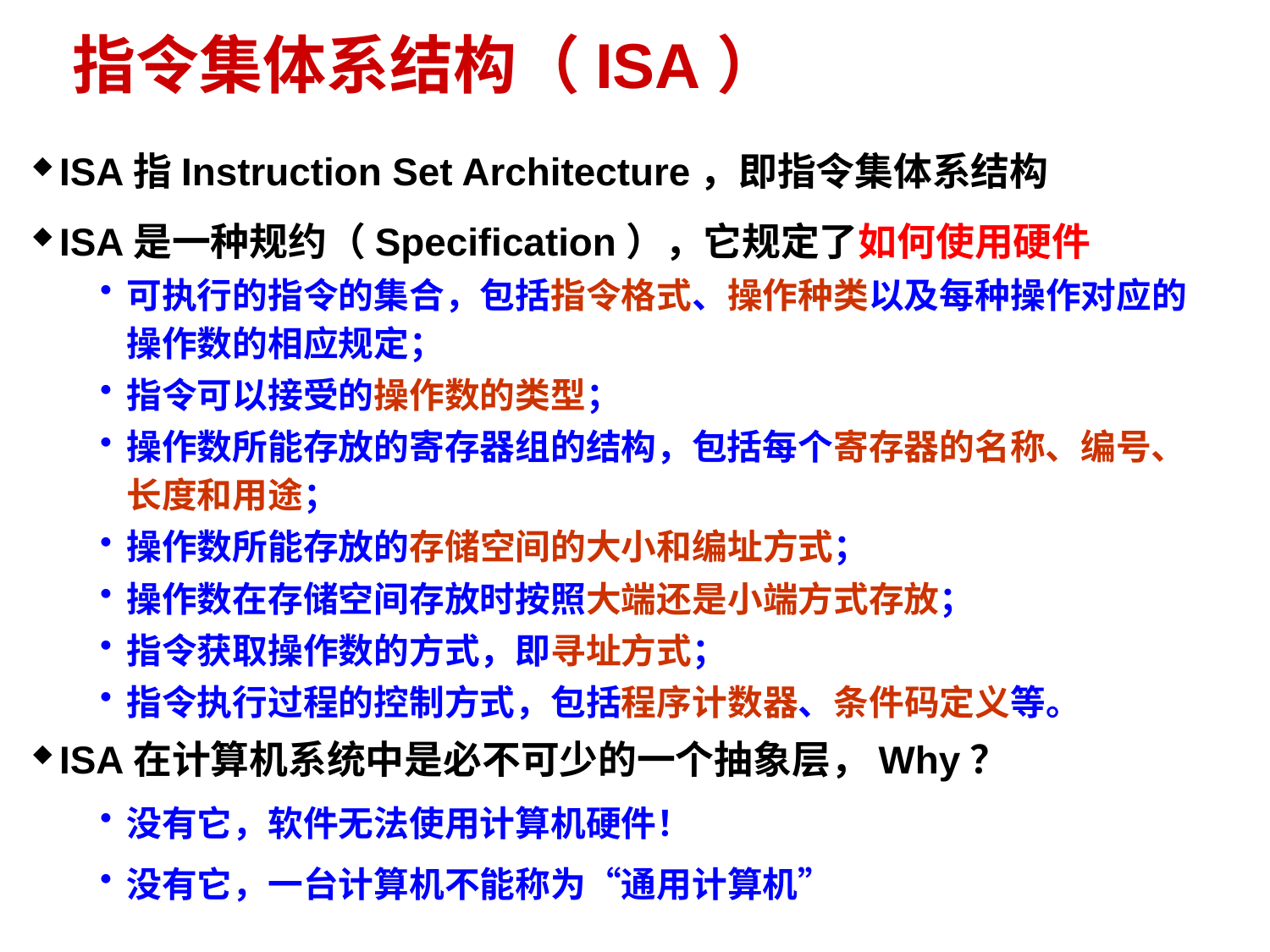

# 指令集体系结构（ISA）
ISA指Instruction Set Architecture，即指令集体系结构
ISA是一种规约（Specification），它规定了如何使用硬件
可执行的指令的集合，包括指令格式、操作种类以及每种操作对应的操作数的相应规定；
指令可以接受的操作数的类型；
操作数所能存放的寄存器组的结构，包括每个寄存器的名称、编号、长度和用途；
操作数所能存放的存储空间的大小和编址方式；
操作数在存储空间存放时按照大端还是小端方式存放；
指令获取操作数的方式，即寻址方式；
指令执行过程的控制方式，包括程序计数器、条件码定义等。
ISA在计算机系统中是必不可少的一个抽象层，Why？
没有它，软件无法使用计算机硬件！
没有它，一台计算机不能称为“通用计算机”